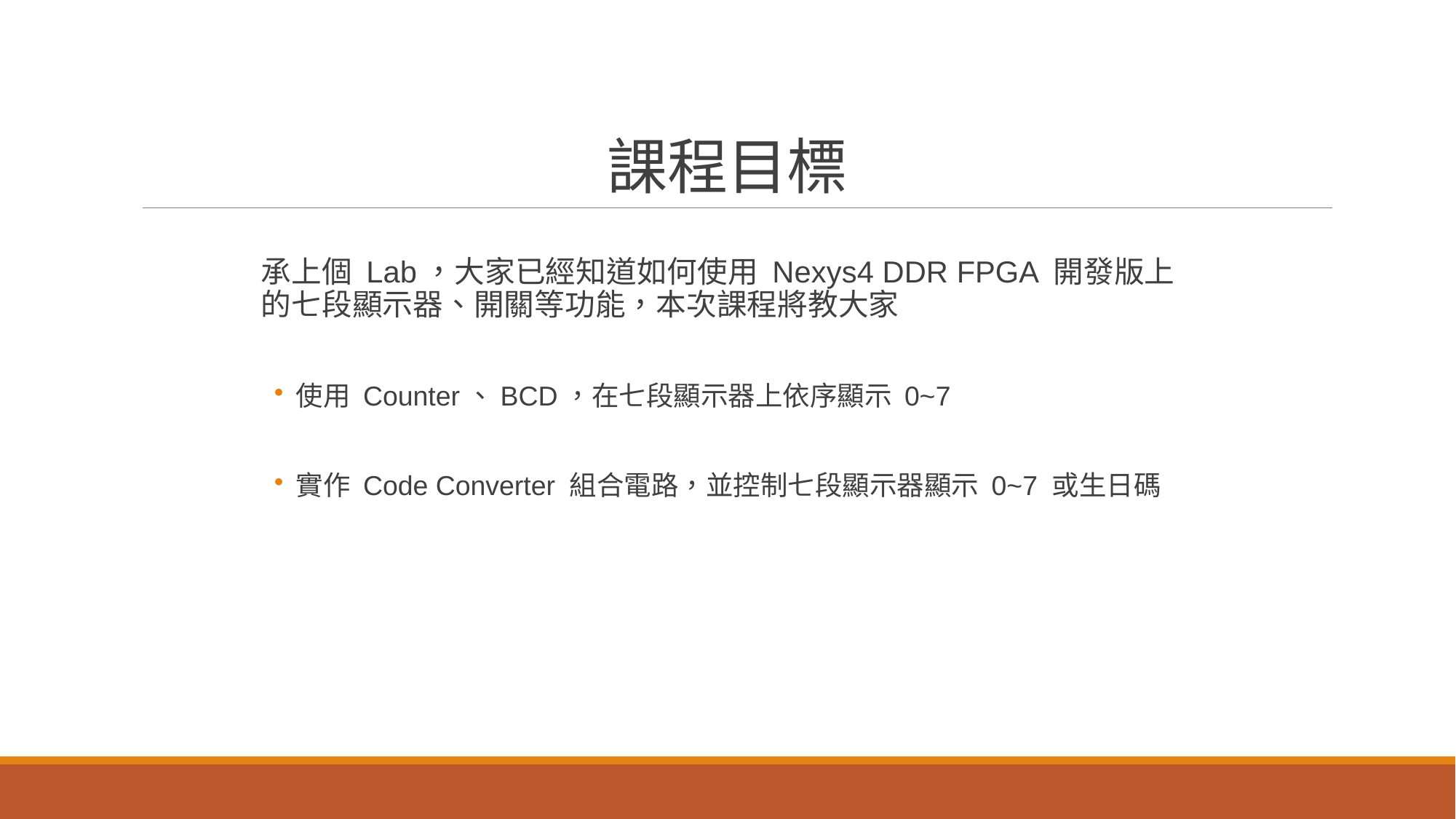

# 課程目標
承上個 Lab，大家已經知道如何使用 Nexys4 DDR FPGA 開發版上的七段顯示器、開關等功能，本次課程將教大家

使用 Counter、BCD，在七段顯示器上依序顯示 0~7

實作 Code Converter 組合電路，並控制七段顯示器顯示 0~7 或生日碼